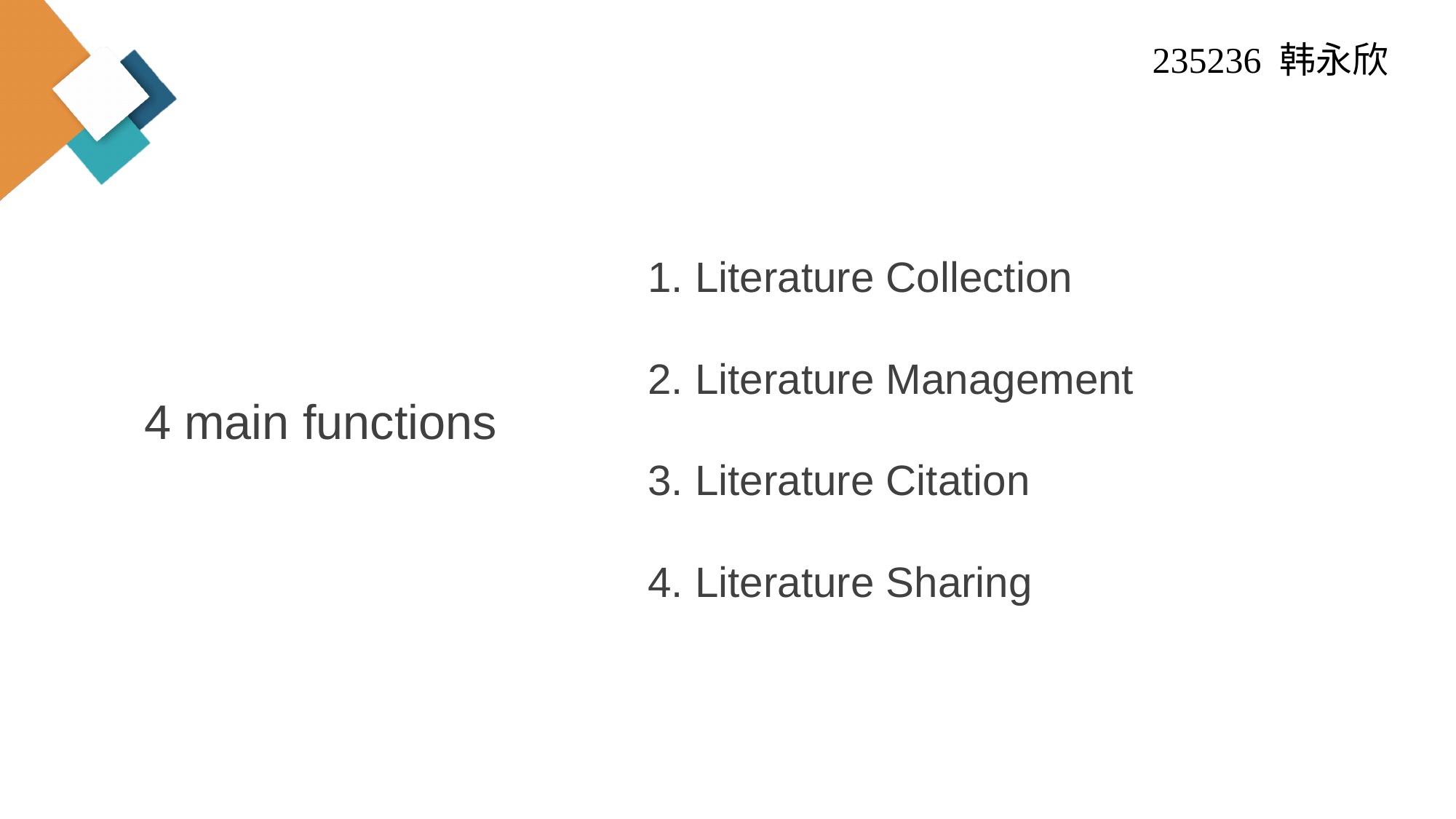

235236 韩永欣
1. Literature Collection

2. Literature Management

3. Literature Citation

4. Literature Sharing

4 main functions